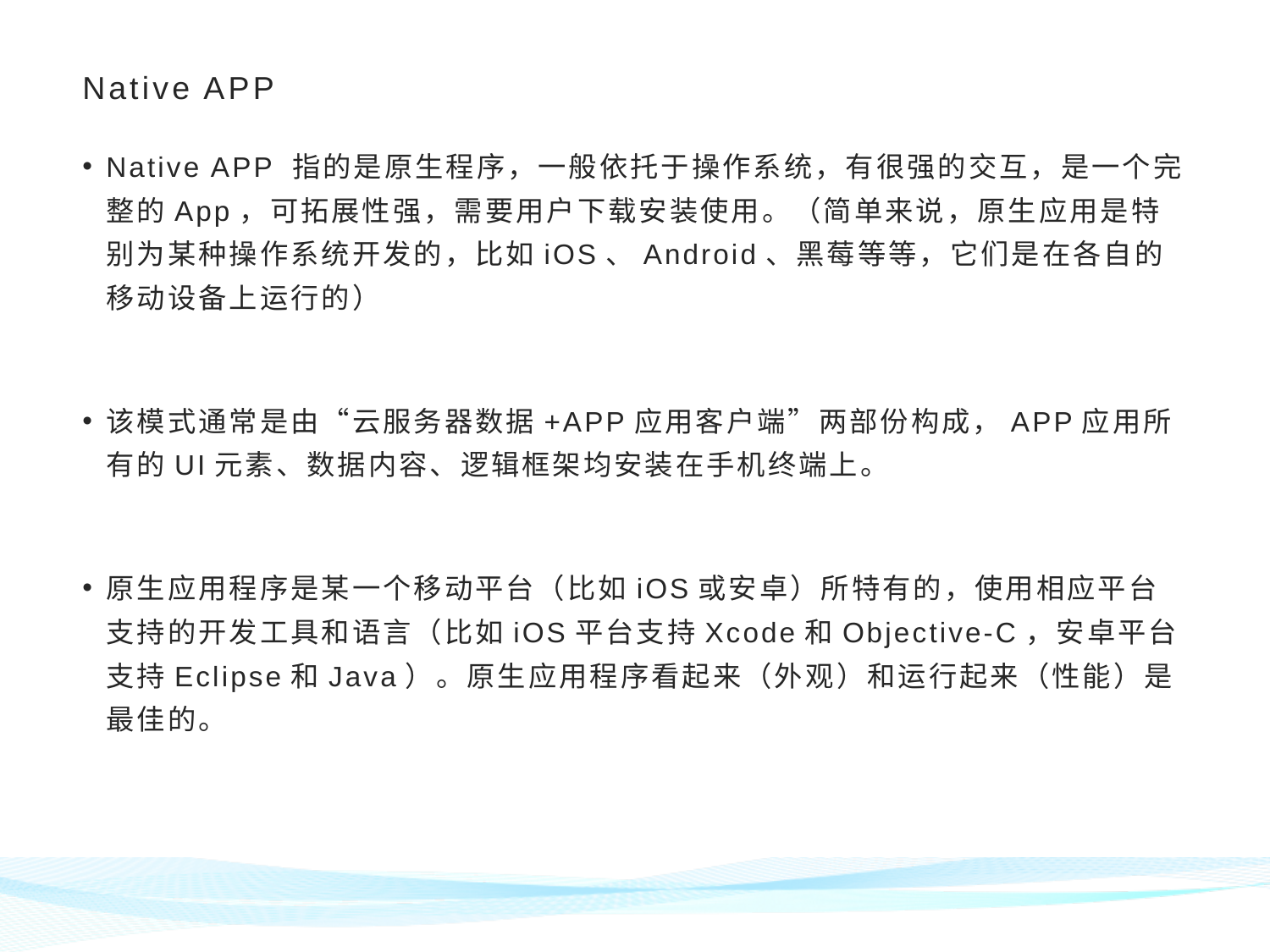

# Native APP
Native APP 指的是原生程序，一般依托于操作系统，有很强的交互，是一个完整的App，可拓展性强，需要用户下载安装使用。（简单来说，原生应用是特别为某种操作系统开发的，比如iOS、Android、黑莓等等，它们是在各自的移动设备上运行的）

该模式通常是由“云服务器数据+APP应用客户端”两部份构成，APP应用所有的UI元素、数据内容、逻辑框架均安装在手机终端上。

原生应用程序是某一个移动平台（比如iOS或安卓）所特有的，使用相应平台支持的开发工具和语言（比如iOS平台支持Xcode和Objective-C，安卓平台支持Eclipse和Java）。原生应用程序看起来（外观）和运行起来（性能）是最佳的。